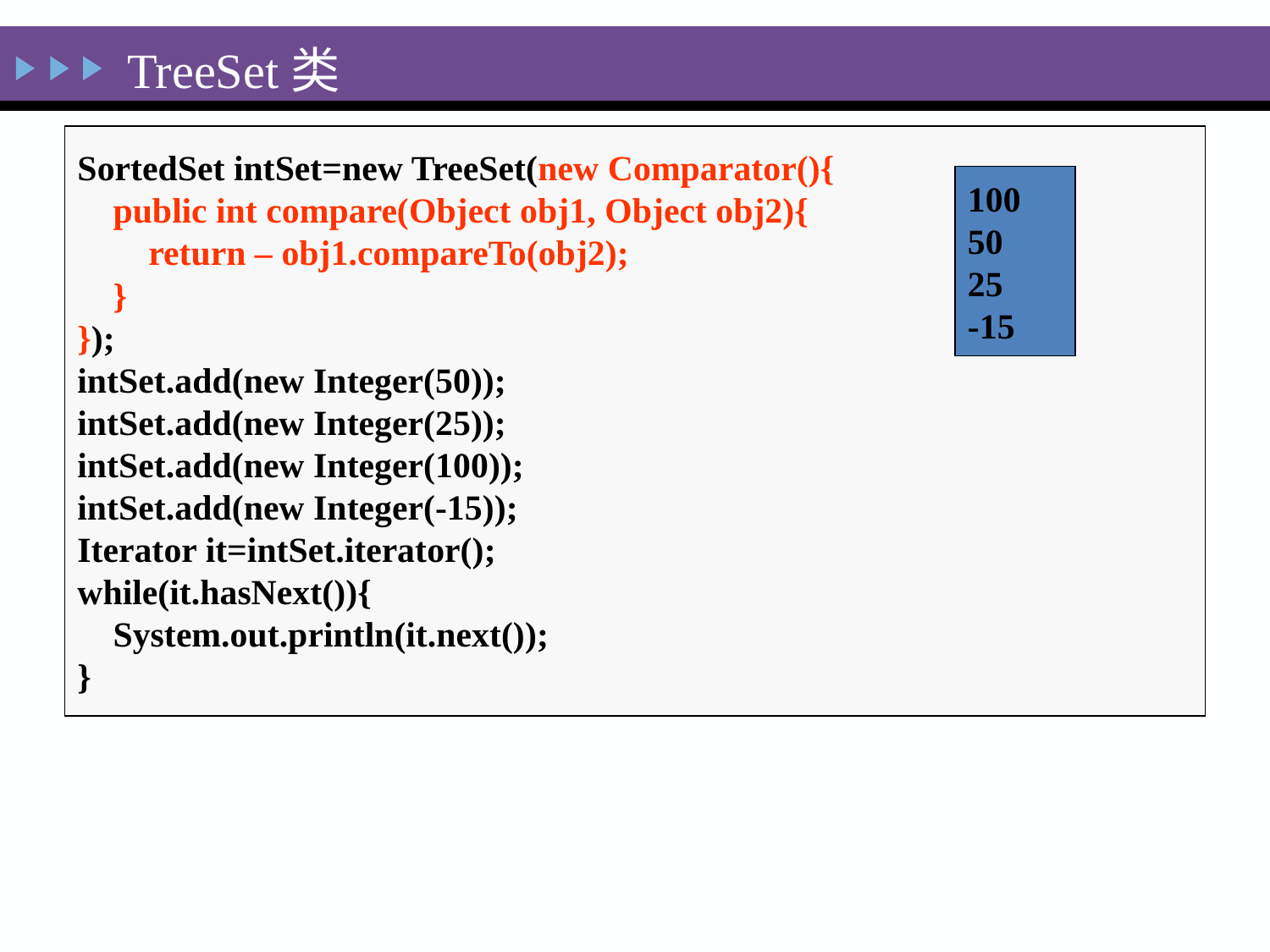

TreeSet类
SortedSet intSet=new TreeSet(new Comparator(){
    public int compare(Object obj1, Object obj2){
        return – obj1.compareTo(obj2);
    }
});
intSet.add(new Integer(50));
intSet.add(new Integer(25));
intSet.add(new Integer(100));
intSet.add(new Integer(-15));
Iterator it=intSet.iterator();
while(it.hasNext()){
    System.out.println(it.next());
}
100
50
25
-15